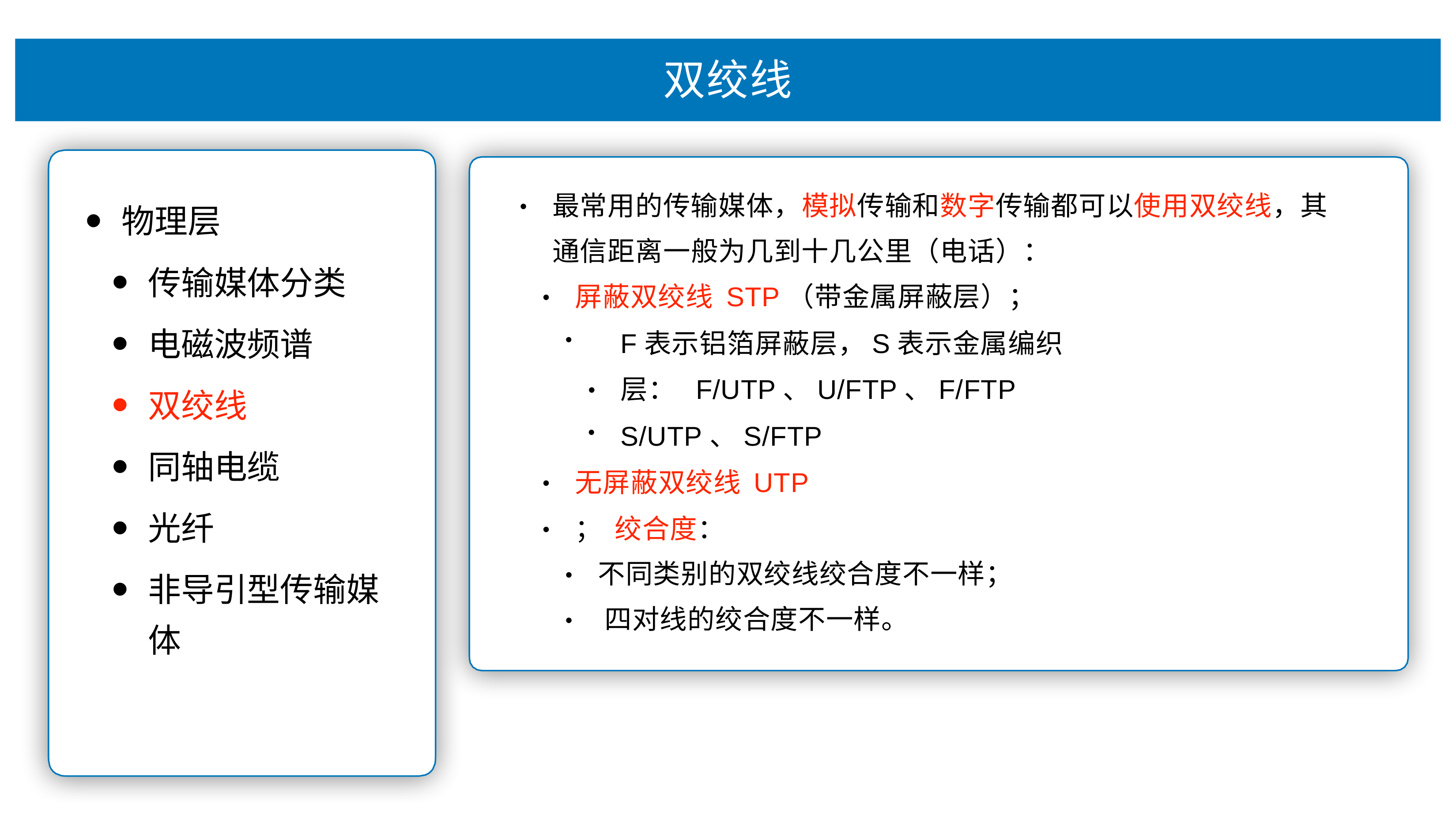

# 双绞线

最常⽤的传输媒体，模拟传输和数字传输都可以使⽤双绞线，其 通信距离⼀般为⼏到⼗⼏公⾥（电话）：
屏蔽双绞线 STP（带⾦属屏蔽层）；
•
物理层
传输媒体分类
电磁波频谱
双绞线
同轴电缆
光纤
⾮导引型传输媒 体
•
F表示铝箔屏蔽层，S表示⾦属编织层：  F/UTP、U/FTP、F/FTP
S/UTP、S/FTP
•
⽆屏蔽双绞线 UTP ；  绞合度：
不同类别的双绞线绞合度不⼀样；  四对线的绞合度不⼀样。
•
•
•
•